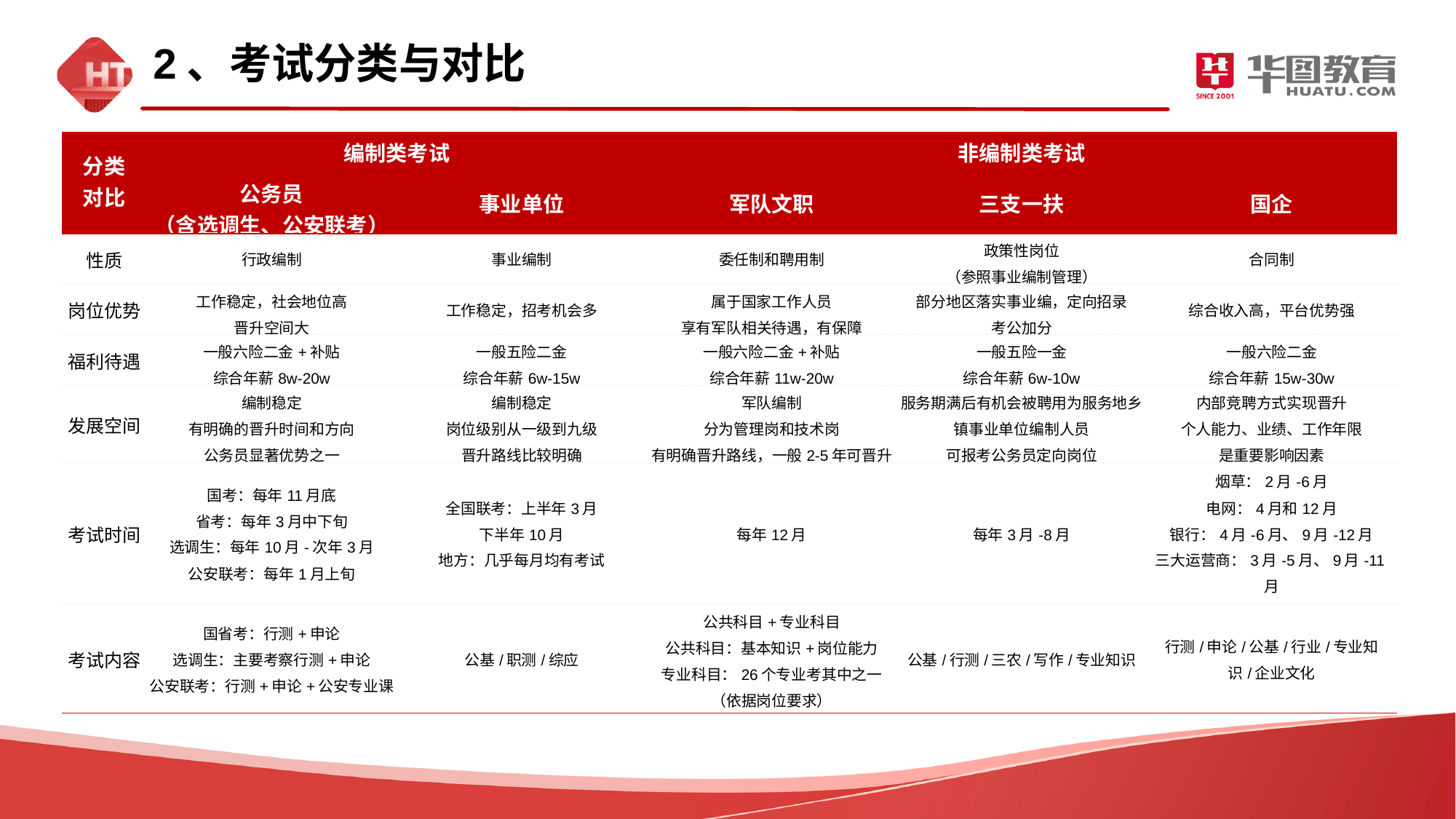

2、考试分类与对比
| 分类 对比 | 编制类考试 |  | 非编制类考试 |  |  |
| --- | --- | --- | --- | --- | --- |
|  | 公务员 （含选调生、公安联考） | 事业单位 | 军队文职 | 三支一扶 | 国企 |
| 性质 | 行政编制 | 事业编制 | 委任制和聘用制 | 政策性岗位 （参照事业编制管理） | 合同制 |
| 岗位优势 | 工作稳定，社会地位高 晋升空间大 | 工作稳定，招考机会多 | 属于国家工作人员 享有军队相关待遇，有保障 | 部分地区落实事业编，定向招录 考公加分 | 综合收入高，平台优势强 |
| 福利待遇 | 一般六险二金+补贴 综合年薪8w-20w | 一般五险二金 综合年薪6w-15w | 一般六险二金+补贴 综合年薪11w-20w | 一般五险一金 综合年薪6w-10w | 一般六险二金 综合年薪15w-30w |
| 发展空间 | 编制稳定 有明确的晋升时间和方向 公务员显著优势之一 | 编制稳定 岗位级别从一级到九级 晋升路线比较明确 | 军队编制 分为管理岗和技术岗 有明确晋升路线，一般2-5年可晋升 | 服务期满后有机会被聘用为服务地乡镇事业单位编制人员 可报考公务员定向岗位 | 内部竞聘方式实现晋升 个人能力、业绩、工作年限 是重要影响因素 |
| 考试时间 | 国考：每年11月底 省考：每年3月中下旬 选调生：每年10月-次年3月 公安联考：每年1月上旬 | 全国联考：上半年3月 下半年10月 地方：几乎每月均有考试 | 每年12月 | 每年3月-8月 | 烟草：2月-6月 电网：4月和12月 银行：4月-6月、9月-12月 三大运营商：3月-5月、9月-11月 |
| 考试内容 | 国省考：行测+申论 选调生：主要考察行测+申论 公安联考：行测+申论+公安专业课 | 公基/职测/综应 | 公共科目+专业科目 公共科目：基本知识+岗位能力 专业科目：26个专业考其中之一 （依据岗位要求） | 公基/行测/三农/写作/专业知识 | 行测/申论/公基/行业/专业知识/企业文化 |